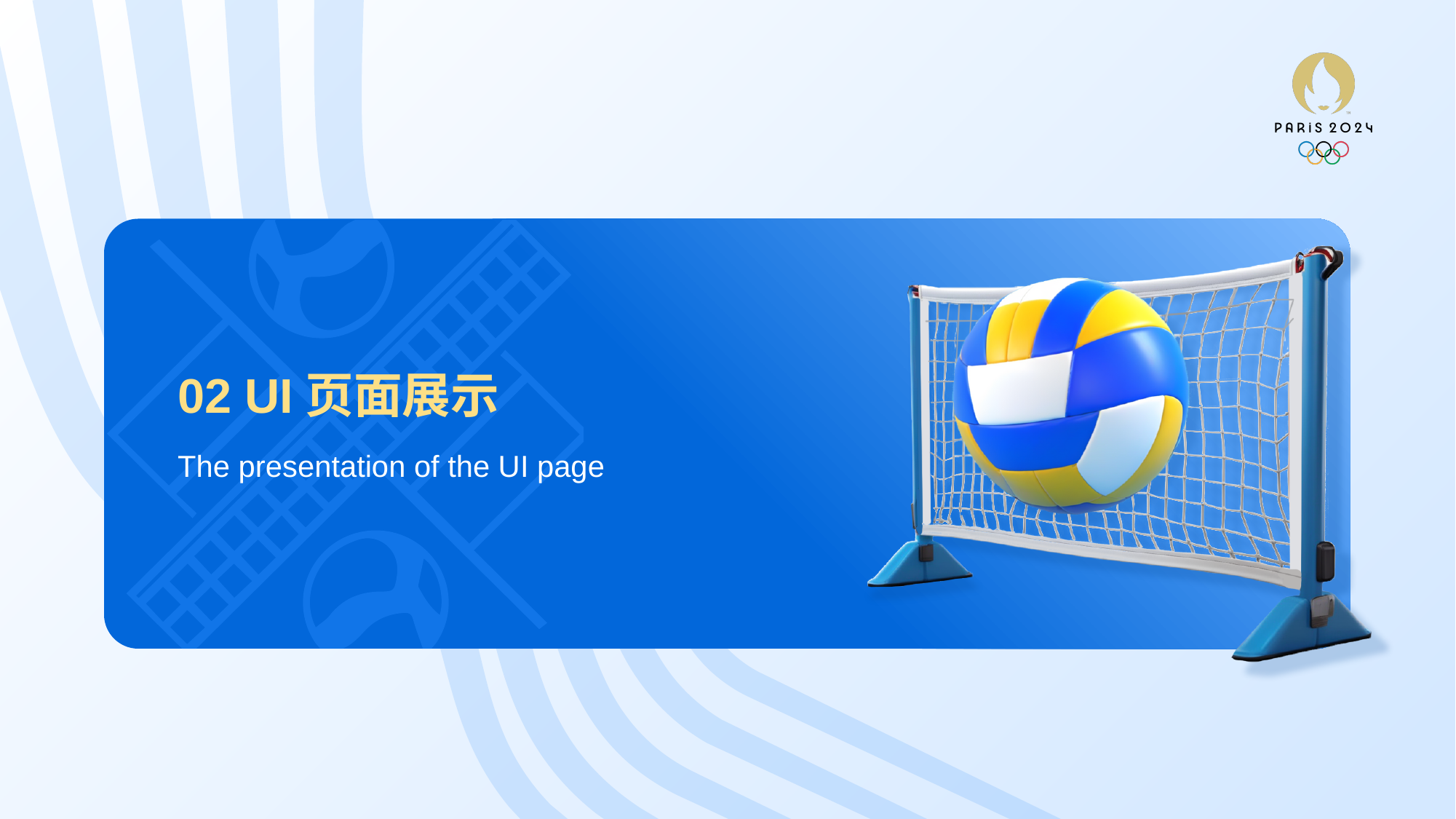

# 02 UI页面展示
The presentation of the UI page